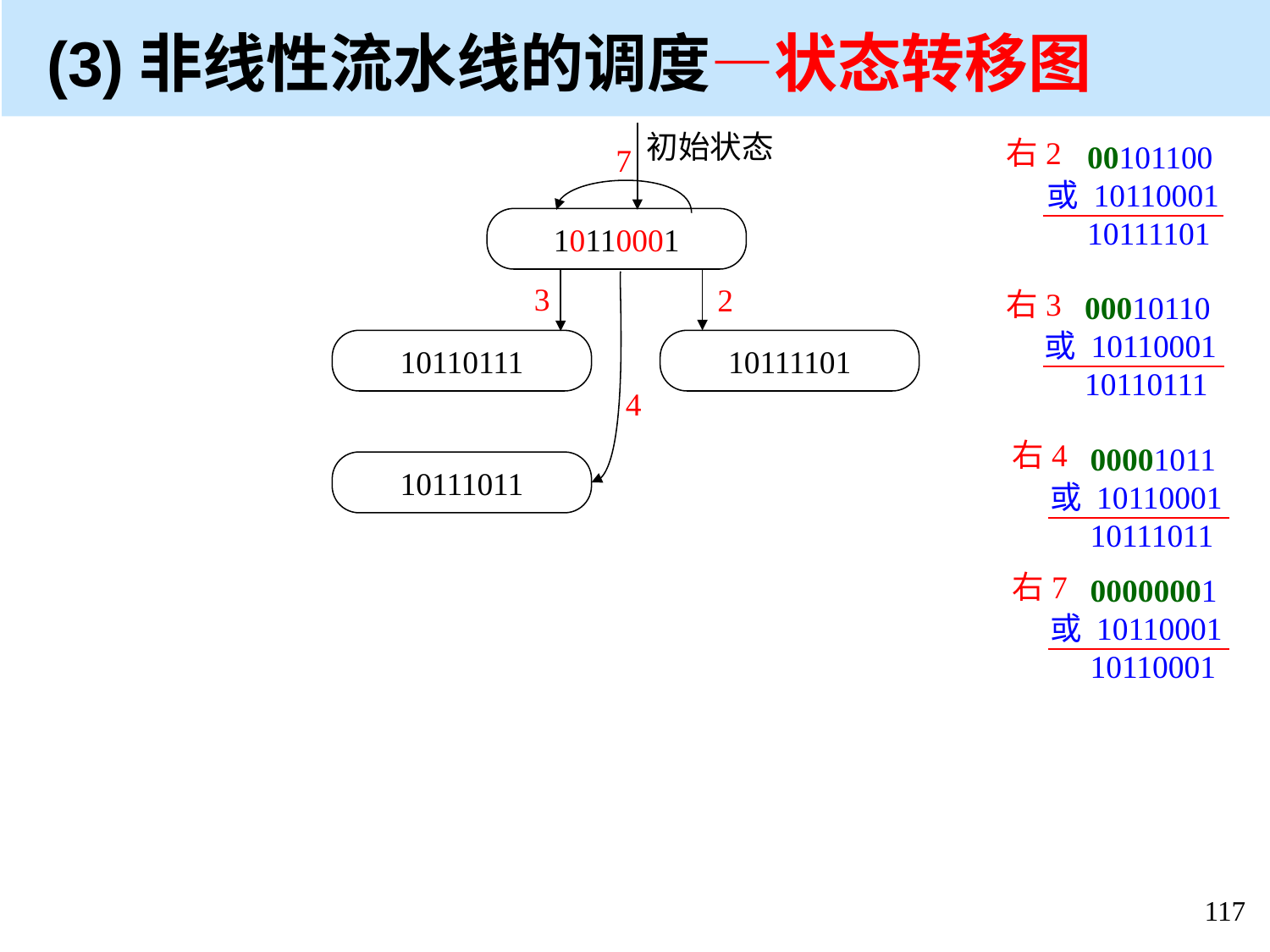

(3)非线性流水线的调度—状态转移图
初始状态
右2
     00101100
或 10110001
     10111101
7
10110001

3
2
右3
     00010110
或 10110001
     10110111
10110111
10111101

4
右4
     00001011
或 10110001
     10111011
10111011
右7
     00000001
或 10110001
     10110001